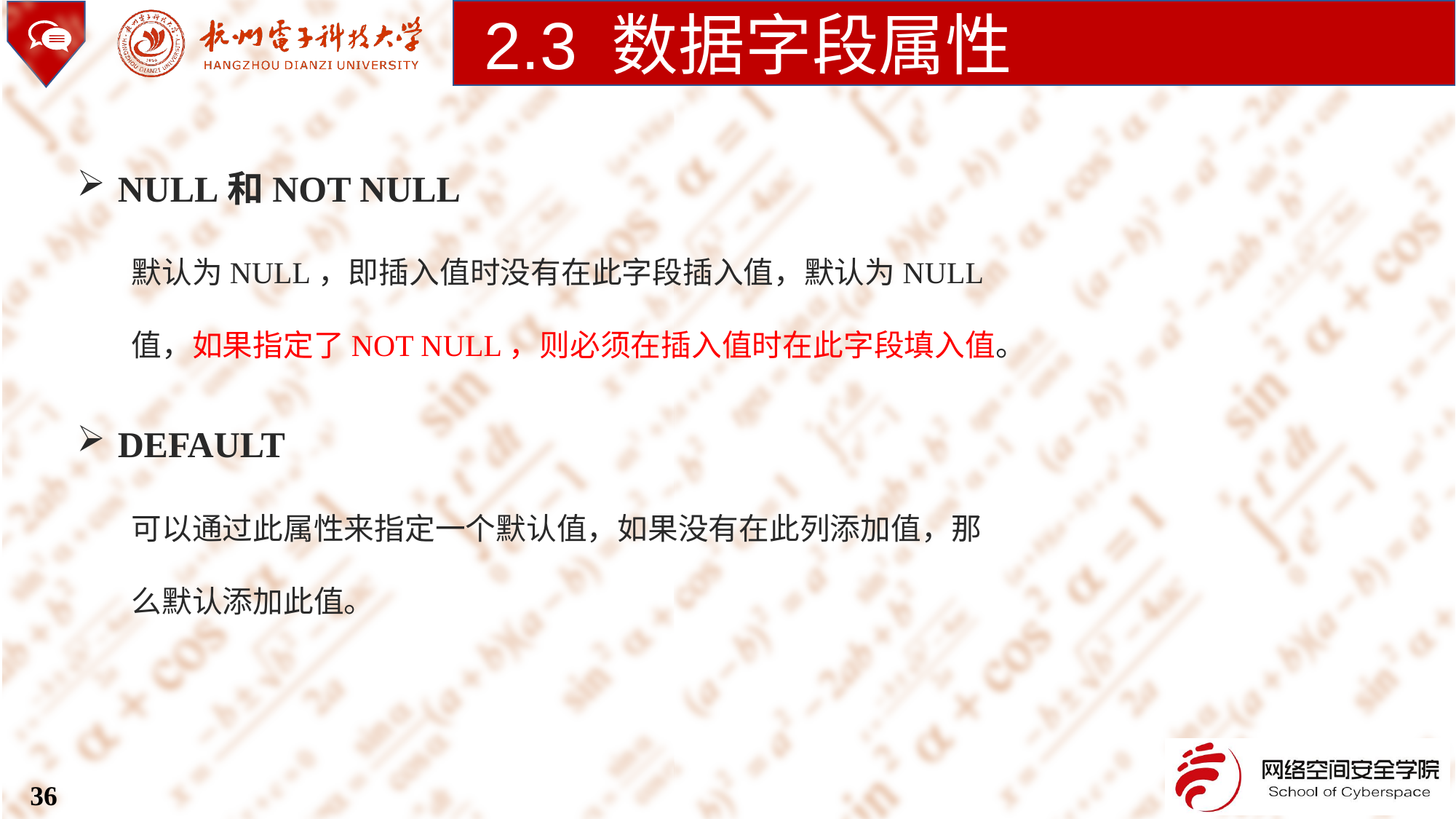

2.3 数据字段属性
NULL和NOT NULL
默认为NULL，即插入值时没有在此字段插入值，默认为NULL值，如果指定了NOT NULL，则必须在插入值时在此字段填入值。
DEFAULT
可以通过此属性来指定一个默认值，如果没有在此列添加值，那么默认添加此值。

36